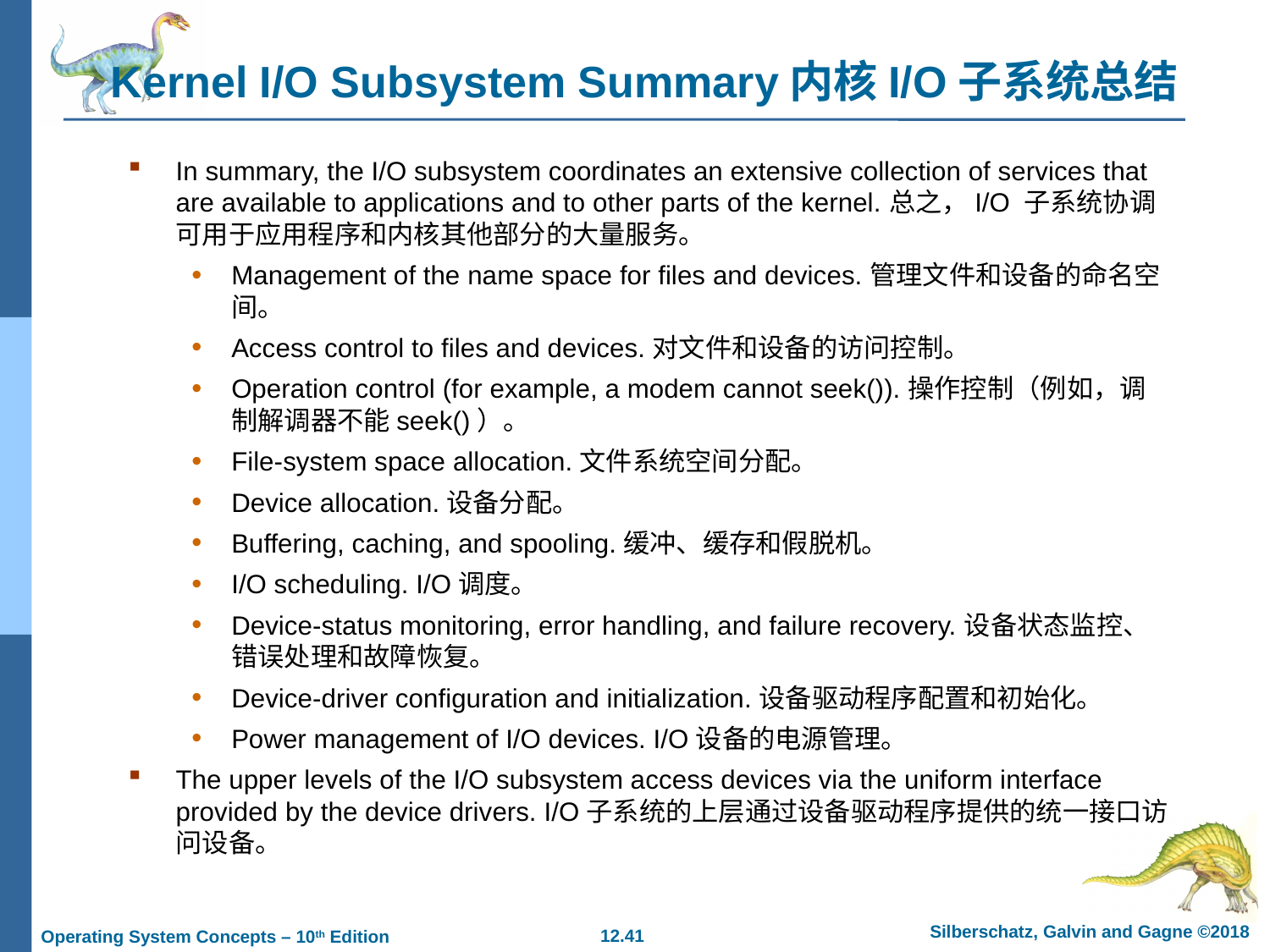

# Kernel I/O Subsystem Summary内核I/O子系统总结
In summary, the I/O subsystem coordinates an extensive collection of services that are available to applications and to other parts of the kernel.总之，I/O 子系统协调可用于应用程序和内核其他部分的大量服务。
Management of the name space for files and devices.管理文件和设备的命名空间。
Access control to files and devices.对文件和设备的访问控制。
Operation control (for example, a modem cannot seek()).操作控制（例如，调制解调器不能seek()）。
File-system space allocation.文件系统空间分配。
Device allocation.设备分配。
Buffering, caching, and spooling.缓冲、缓存和假脱机。
I/O scheduling. I/O调度。
Device-status monitoring, error handling, and failure recovery.设备状态监控、错误处理和故障恢复。
Device-driver configuration and initialization.设备驱动程序配置和初始化。
Power management of I/O devices. I/O设备的电源管理。
The upper levels of the I/O subsystem access devices via the uniform interface provided by the device drivers. I/O子系统的上层通过设备驱动程序提供的统一接口访问设备。